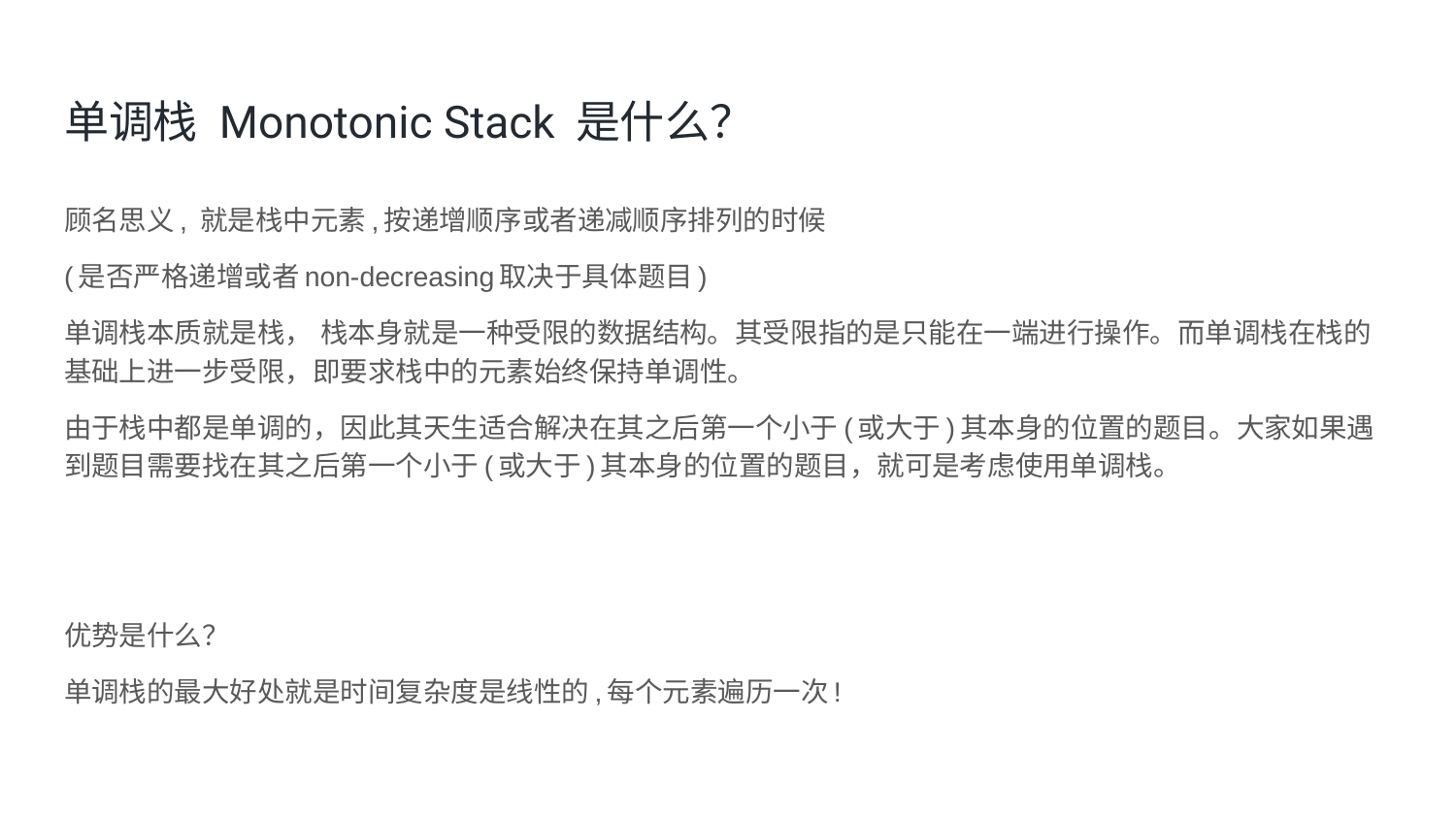

# 单调栈 Monotonic Stack 是什么？

顾名思义, 就是栈中元素,按递增顺序或者递减顺序排列的时候
(是否严格递增或者non-decreasing取决于具体题目)
单调栈本质就是栈， 栈本身就是一种受限的数据结构。其受限指的是只能在一端进行操作。而单调栈在栈的基础上进一步受限，即要求栈中的元素始终保持单调性。
由于栈中都是单调的，因此其天生适合解决在其之后第一个小于(或大于)其本身的位置的题目。大家如果遇到题目需要找在其之后第一个小于(或大于)其本身的位置的题目，就可是考虑使用单调栈。

优势是什么？
单调栈的最大好处就是时间复杂度是线性的,每个元素遍历一次!